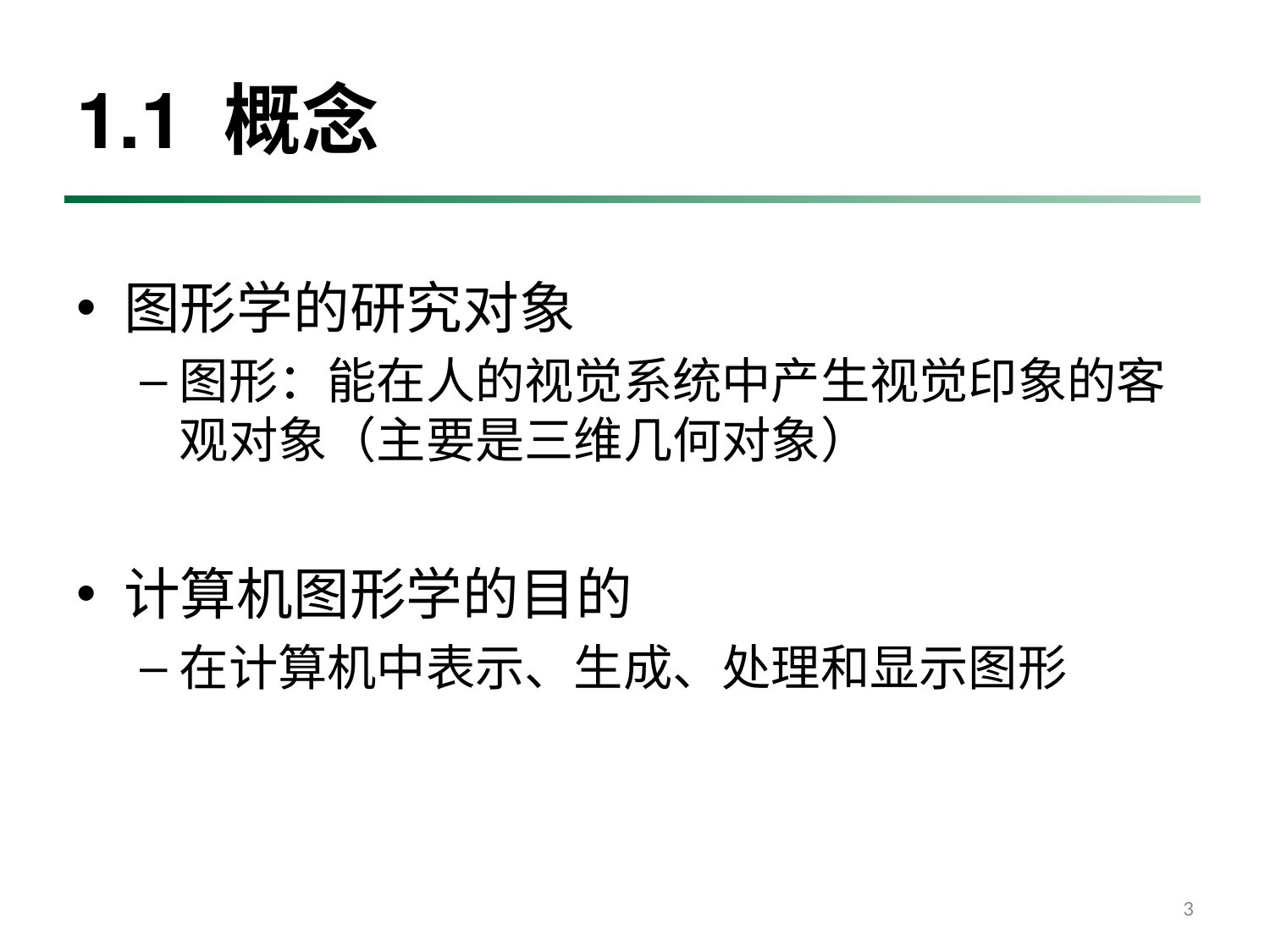

# 1.1 概念
图形学的研究对象
图形：能在人的视觉系统中产生视觉印象的客观对象（主要是三维几何对象）

计算机图形学的目的
在计算机中表示、生成、处理和显示图形
3